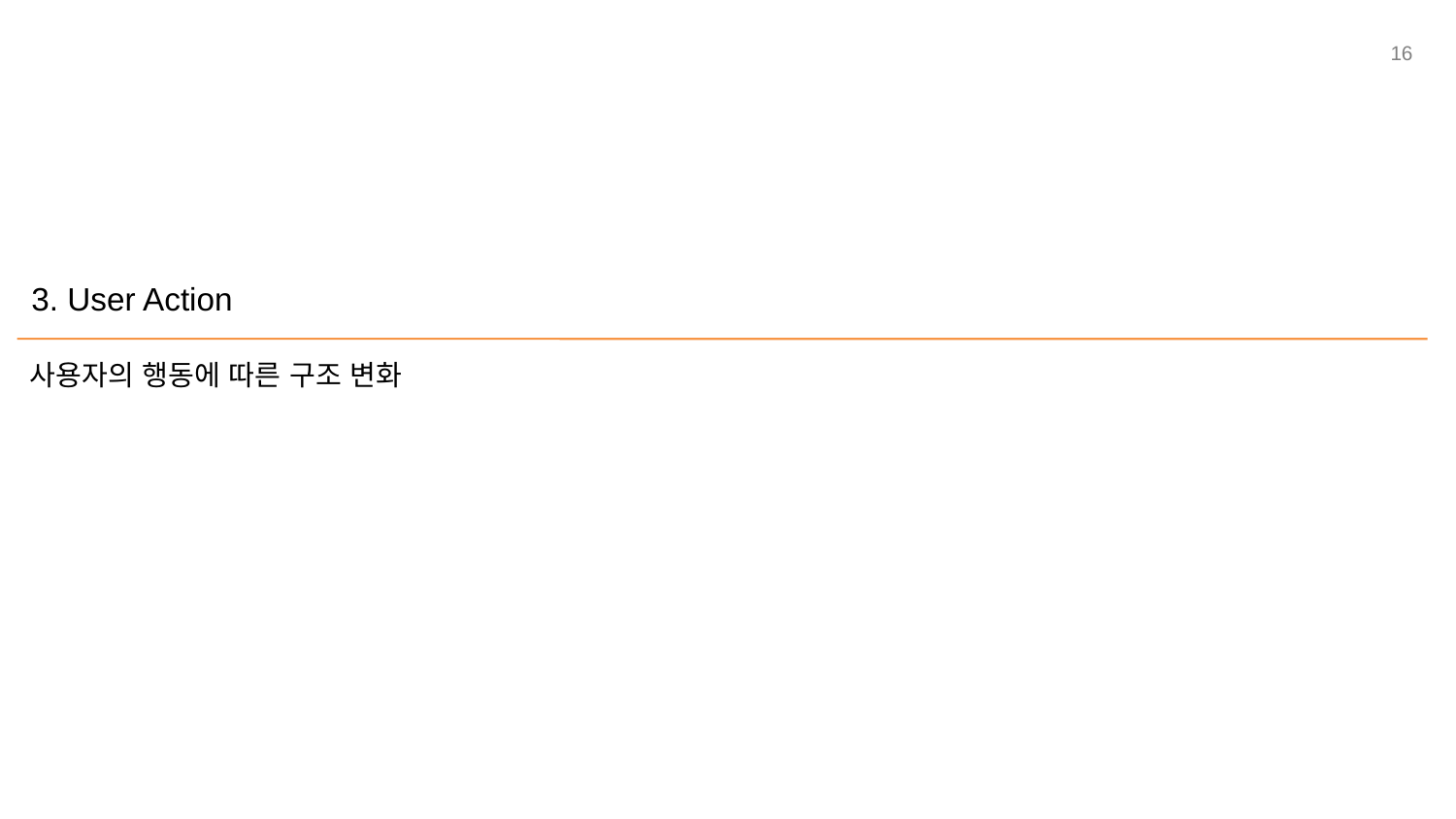

16
# 3. User Action
사용자의 행동에 따른 구조 변화